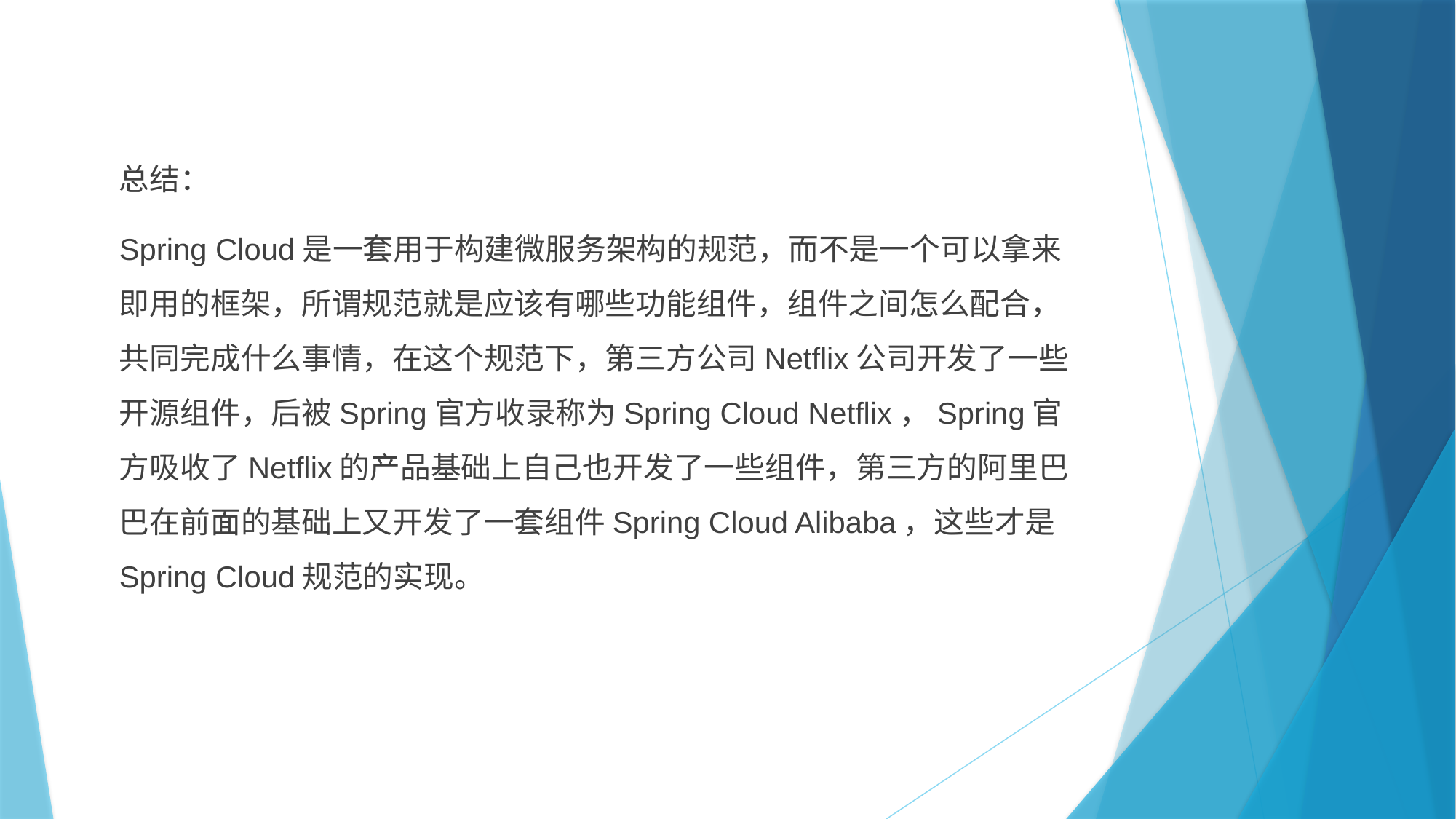

总结：
Spring Cloud是一套用于构建微服务架构的规范，而不是一个可以拿来即用的框架，所谓规范就是应该有哪些功能组件，组件之间怎么配合，共同完成什么事情，在这个规范下，第三方公司Netflix公司开发了一些开源组件，后被Spring官方收录称为Spring Cloud Netflix，Spring官方吸收了Netflix的产品基础上自己也开发了一些组件，第三方的阿里巴巴在前面的基础上又开发了一套组件Spring Cloud Alibaba，这些才是Spring Cloud规范的实现。